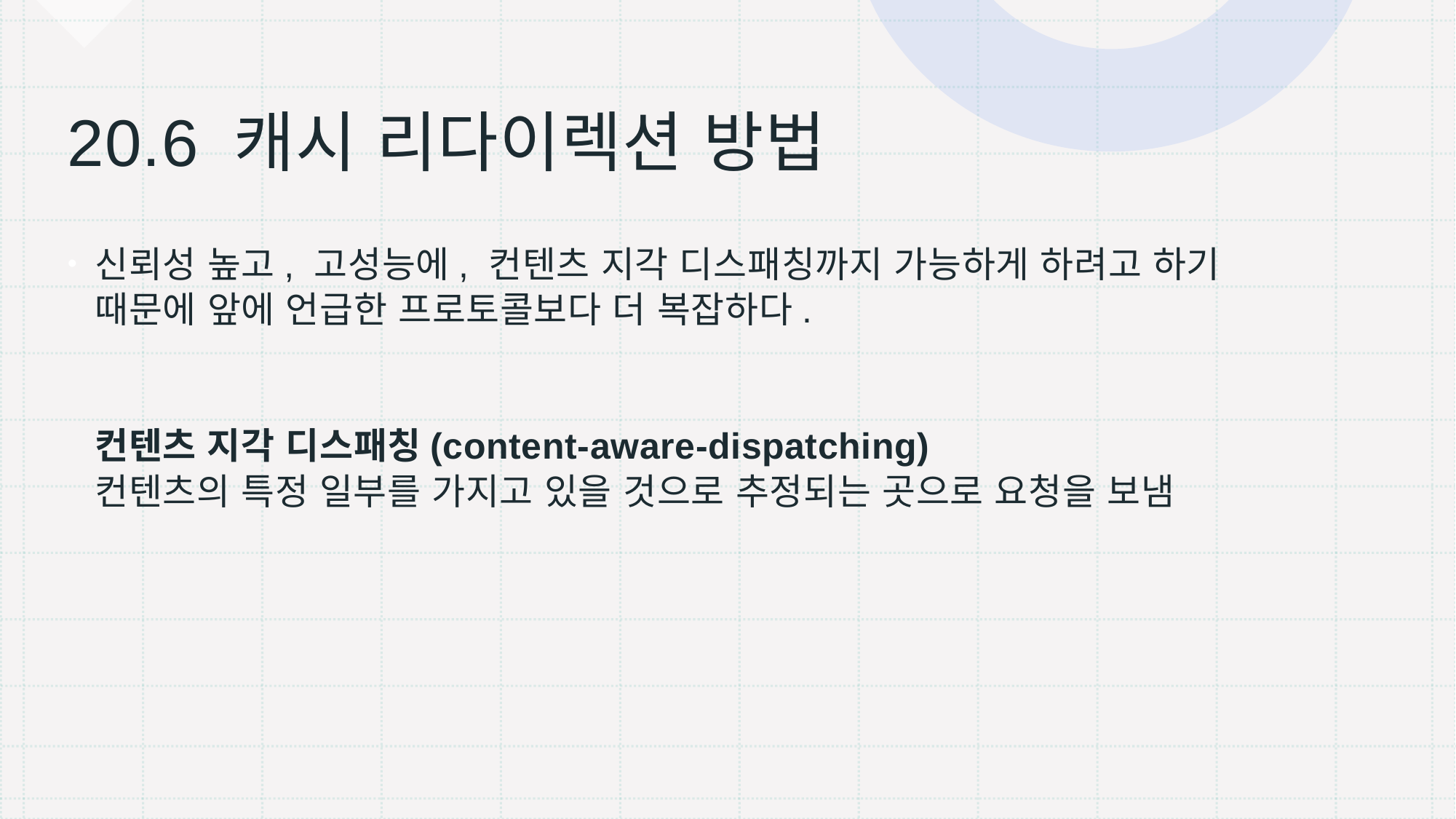

# 20.6 캐시 리다이렉션 방법
신뢰성 높고, 고성능에, 컨텐츠 지각 디스패칭까지 가능하게 하려고 하기 때문에 앞에 언급한 프로토콜보다 더 복잡하다.
컨텐츠 지각 디스패칭(content-aware-dispatching)
컨텐츠의 특정 일부를 가지고 있을 것으로 추정되는 곳으로 요청을 보냄